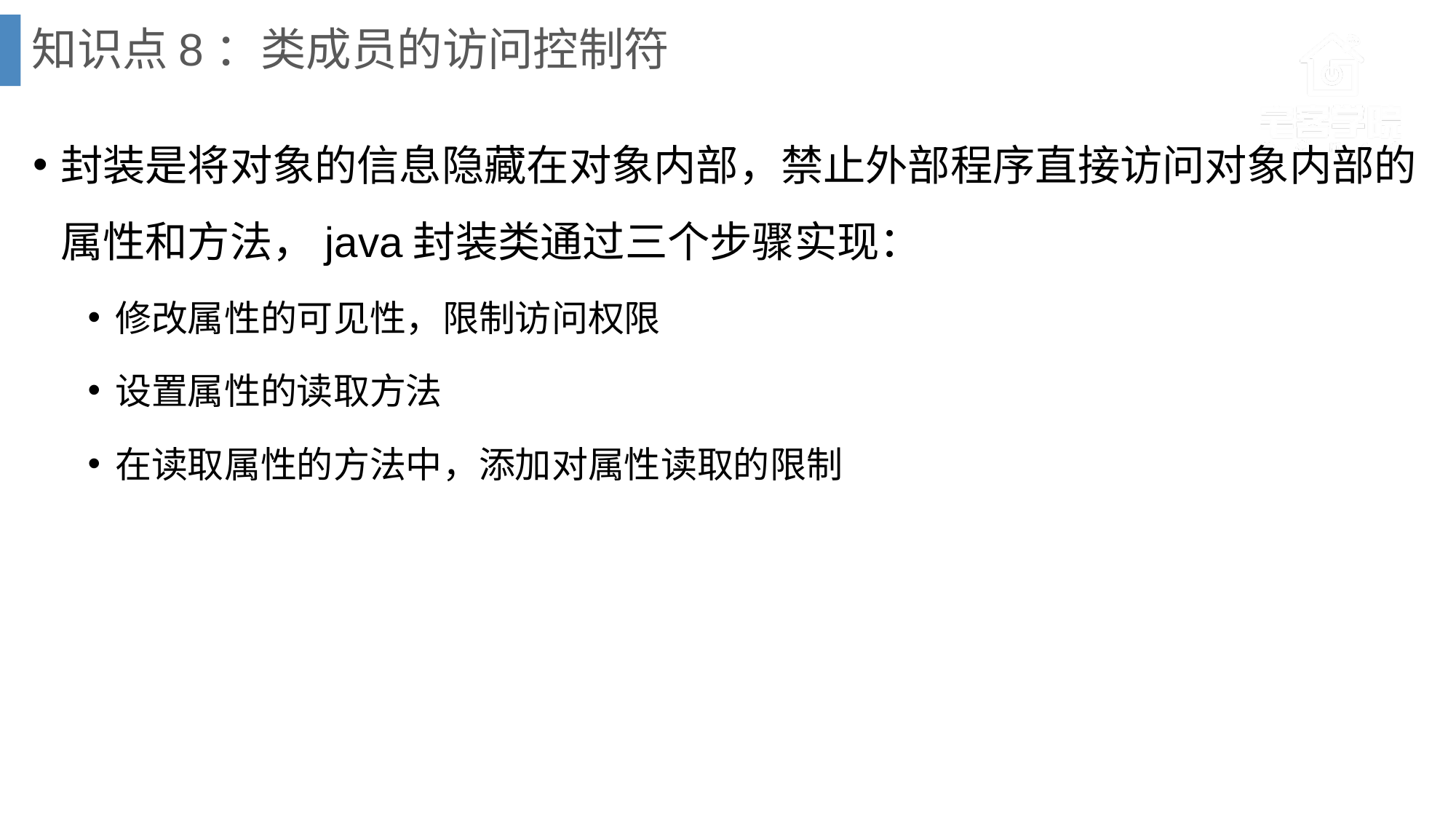

# 知识点8：类成员的访问控制符
封装是将对象的信息隐藏在对象内部，禁止外部程序直接访问对象内部的属性和方法，java封装类通过三个步骤实现：
修改属性的可见性，限制访问权限
设置属性的读取方法
在读取属性的方法中，添加对属性读取的限制